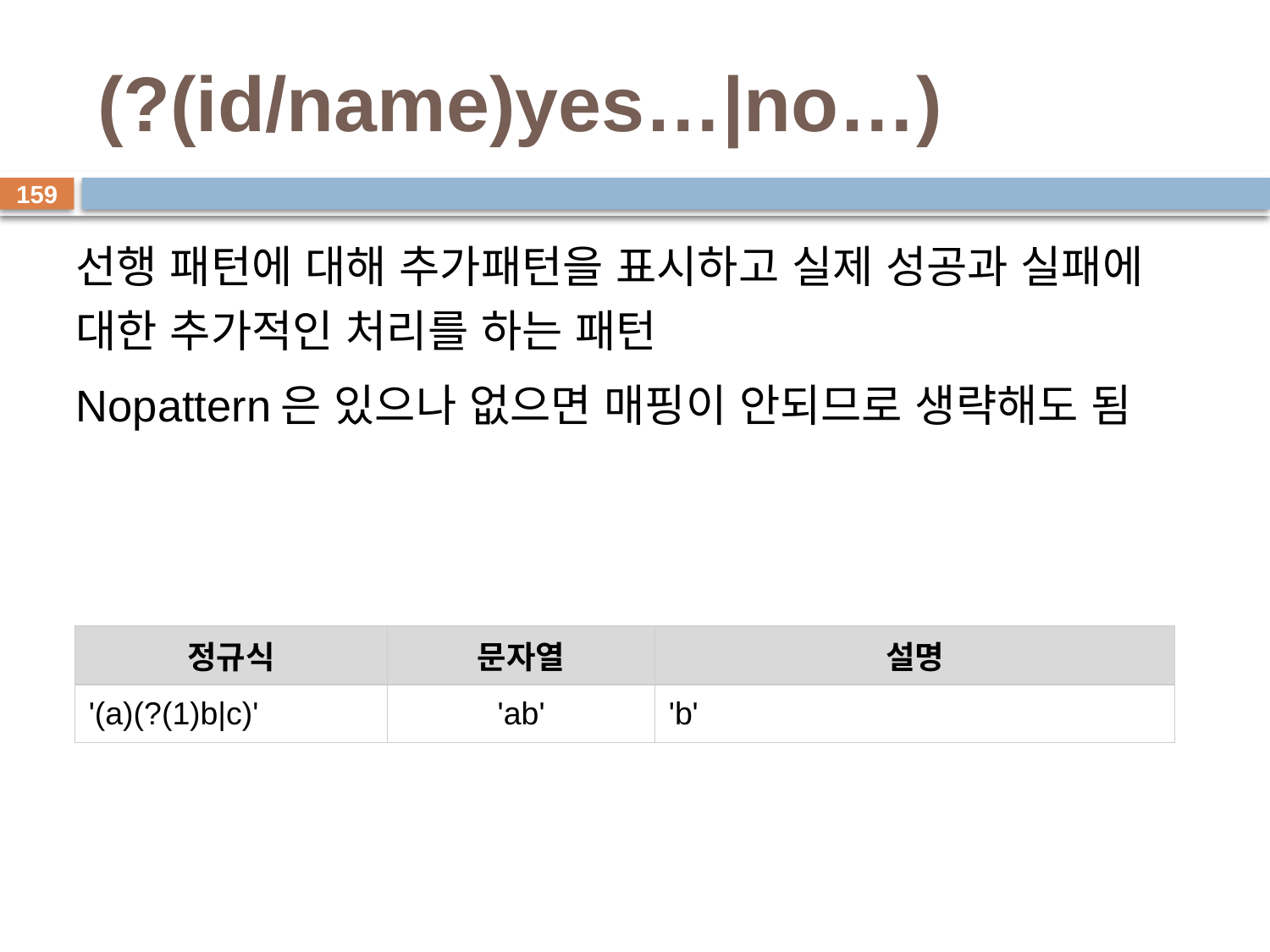

# (?(id/name)yes…|no…)
159
선행 패턴에 대해 추가패턴을 표시하고 실제 성공과 실패에 대한 추가적인 처리를 하는 패턴
Nopattern은 있으나 없으면 매핑이 안되므로 생략해도 됨

| 정규식 | 문자열 | 설명 |
| --- | --- | --- |
| '(a)(?(1)b|c)' | 'ab' | 'b' |